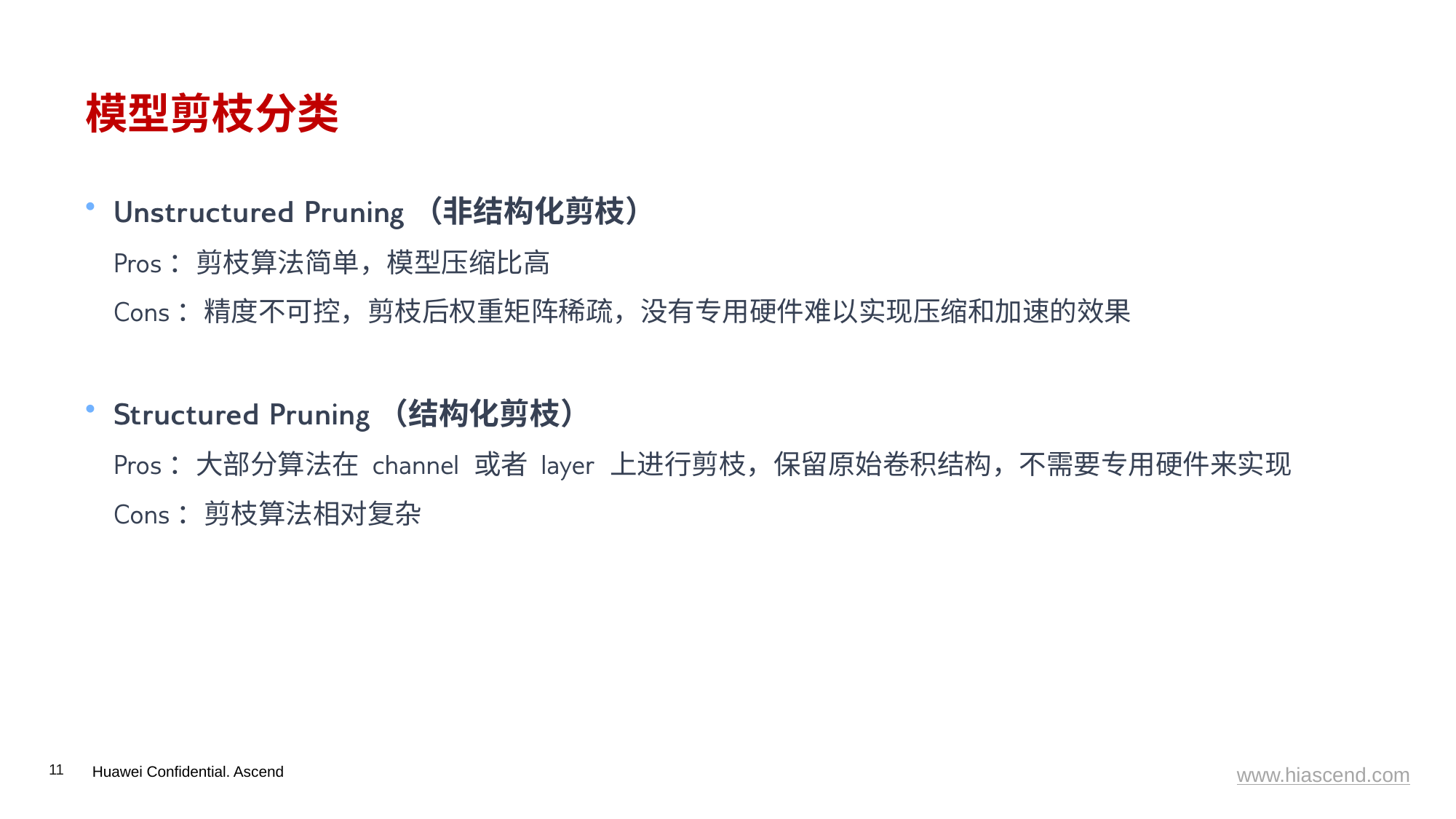

# 模型剪枝分类
Unstructured Pruning（非结构化剪枝）
Pros：剪枝算法简单，模型压缩比高
Cons：精度不可控，剪枝后权重矩阵稀疏，没有专用硬件难以实现压缩和加速的效果

Structured Pruning（结构化剪枝）
Pros：大部分算法在 channel 或者 layer 上进行剪枝，保留原始卷积结构，不需要专用硬件来实现
Cons：剪枝算法相对复杂